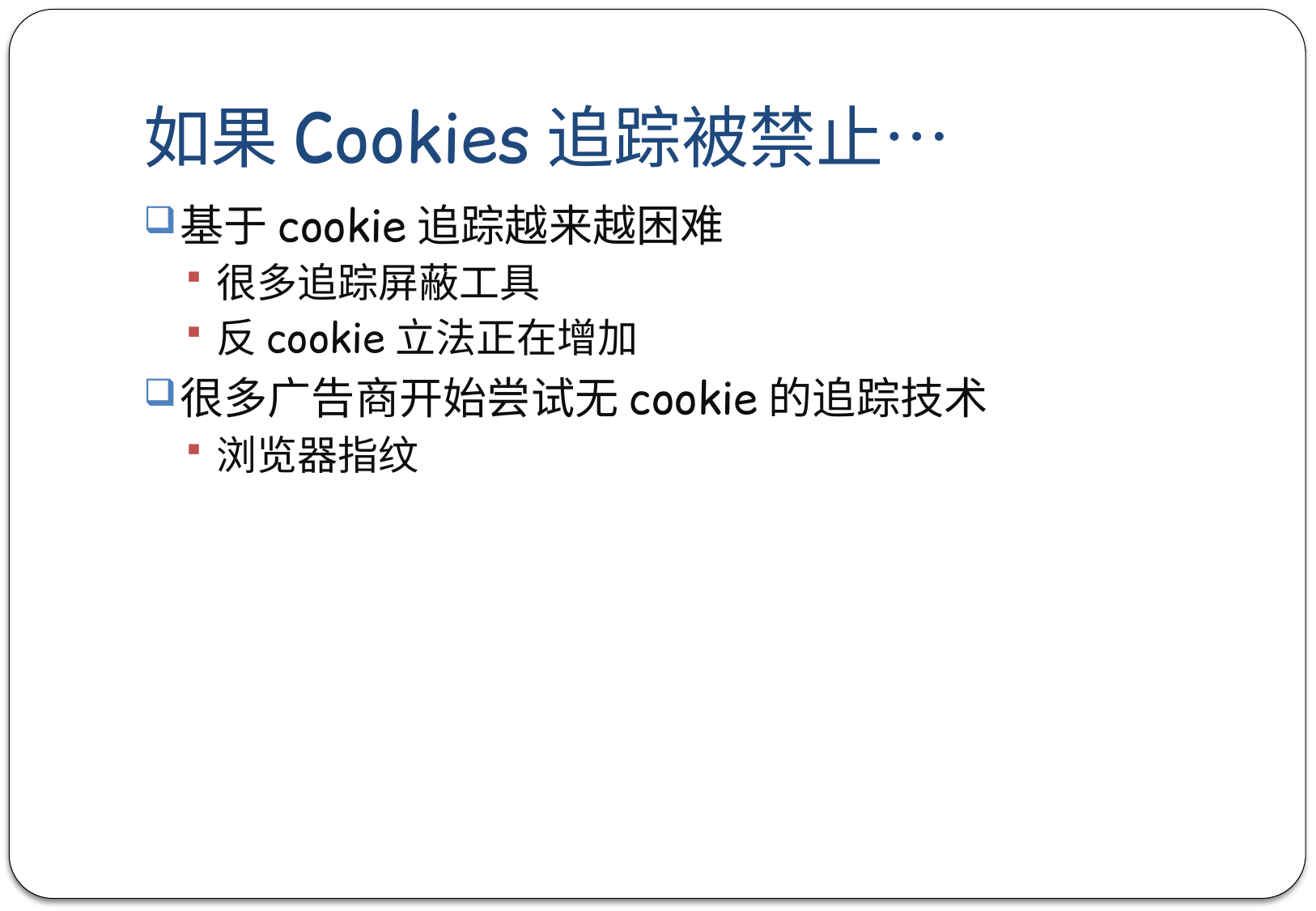

# 如果Cookies追踪被禁止…
基于cookie追踪越来越困难
很多追踪屏蔽工具
反cookie立法正在增加
很多广告商开始尝试无cookie的追踪技术
浏览器指纹